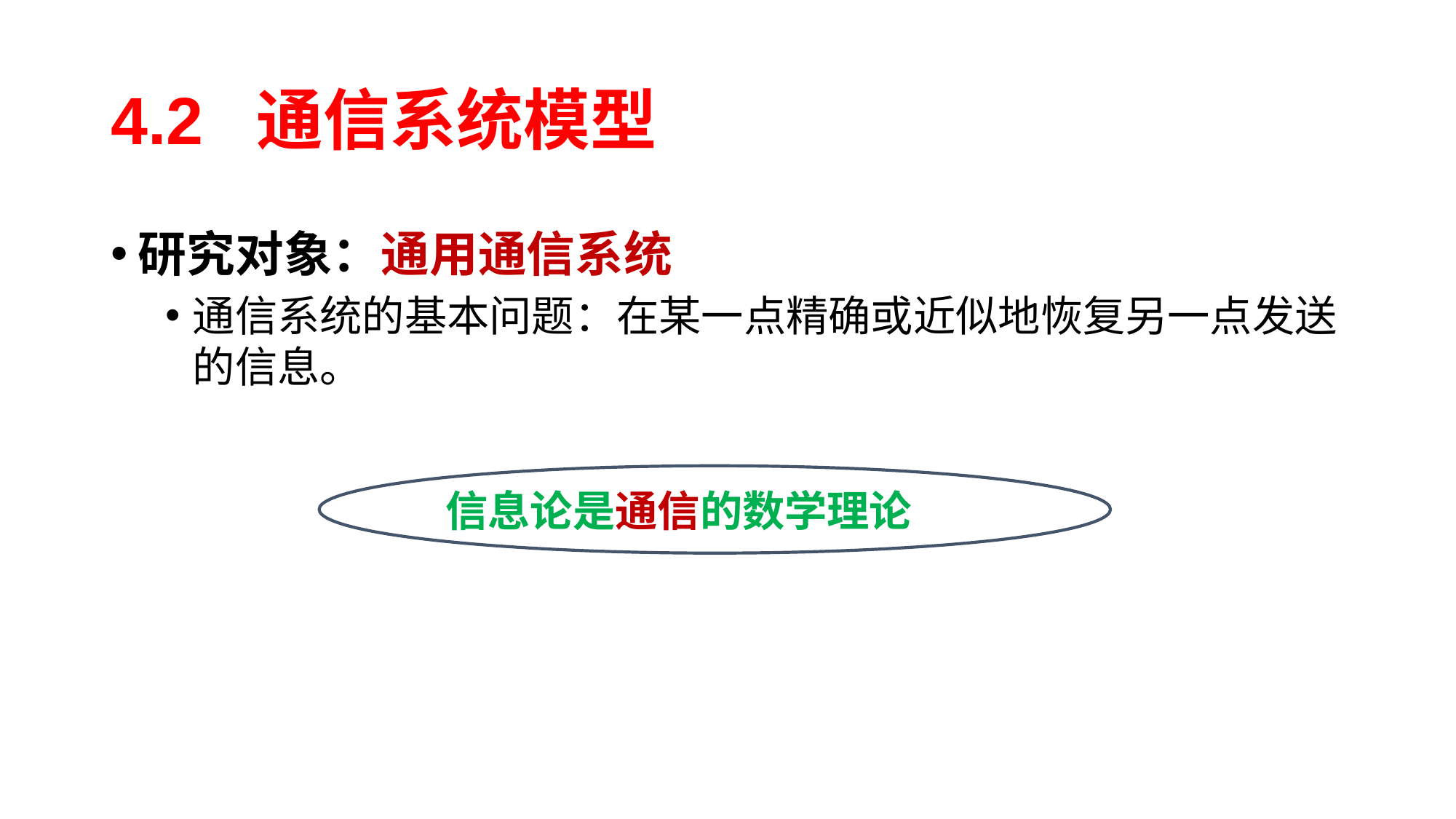

# 4.2  通信系统模型
研究对象：通用通信系统
通信系统的基本问题：在某一点精确或近似地恢复另一点发送的信息。

信息论是通信的数学理论